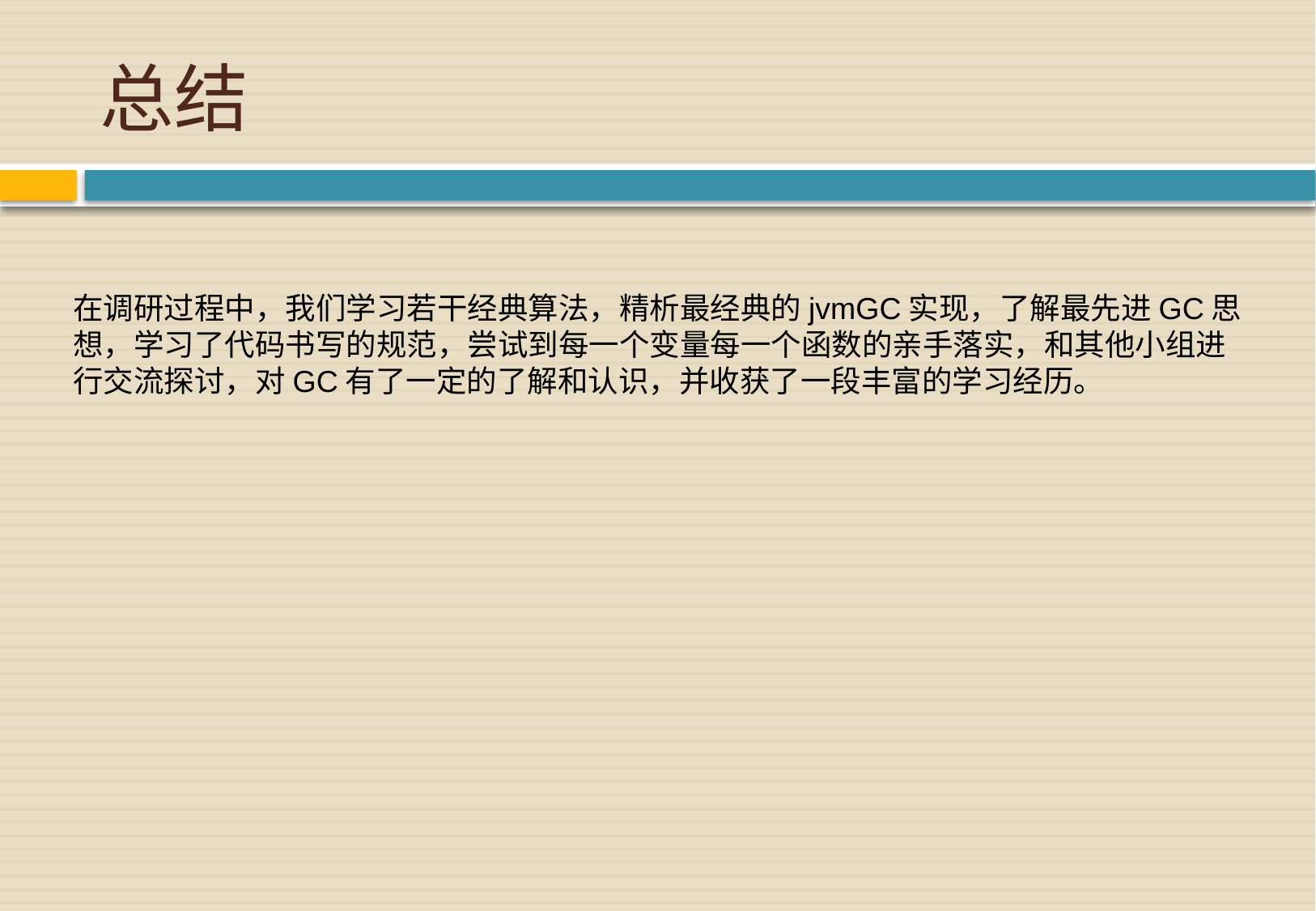

# 总结
在调研过程中，我们学习若干经典算法，精析最经典的jvmGC实现，了解最先进GC思想，学习了代码书写的规范，尝试到每一个变量每一个函数的亲手落实，和其他小组进行交流探讨，对GC有了一定的了解和认识，并收获了一段丰富的学习经历。